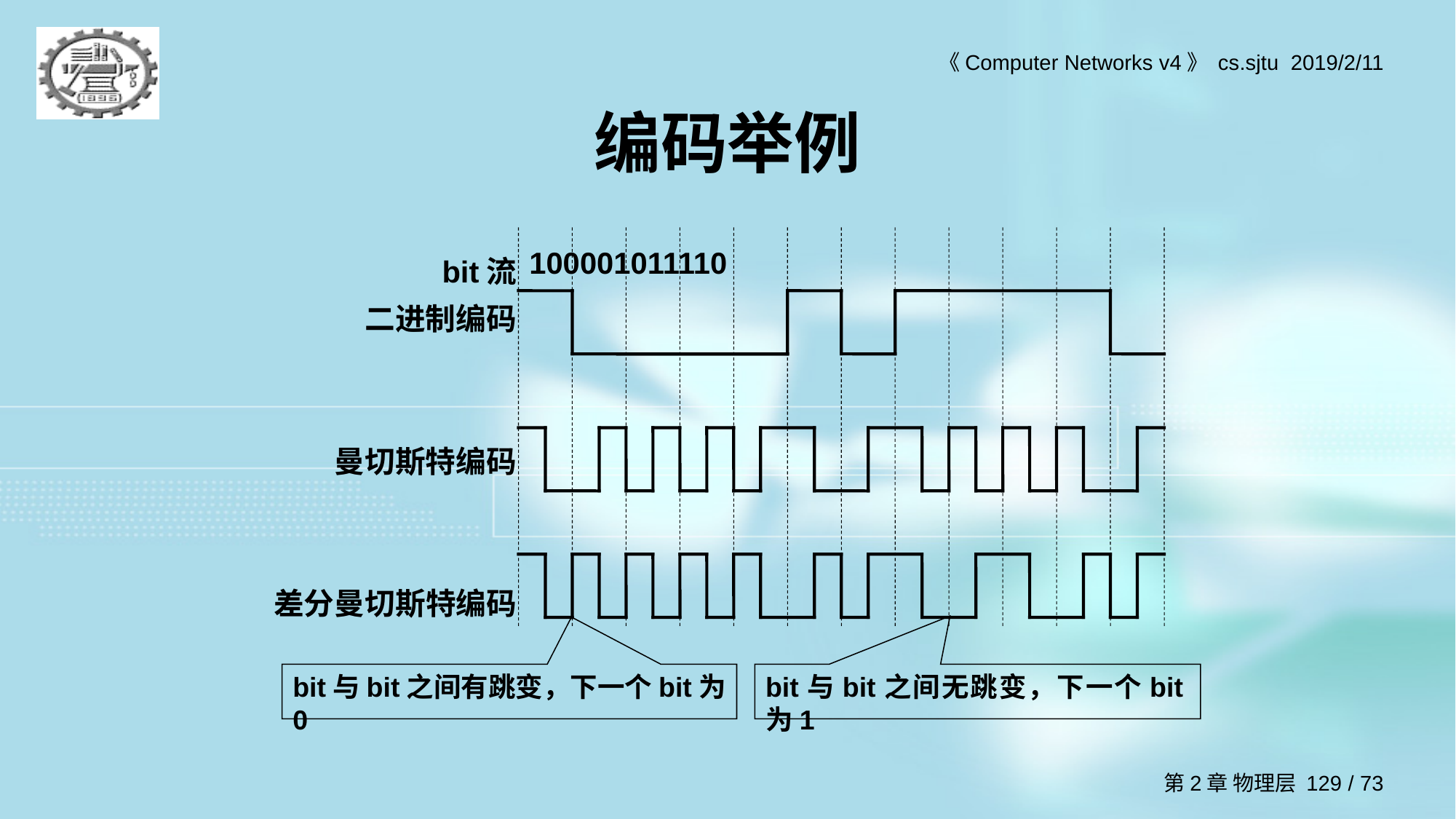

# 编码举例

100001011110

bit流
二进制编码

曼切斯特编码

差分曼切斯特编码
bit与bit之间有跳变，下一个bit为0
bit与bit之间无跳变，下一个bit为1